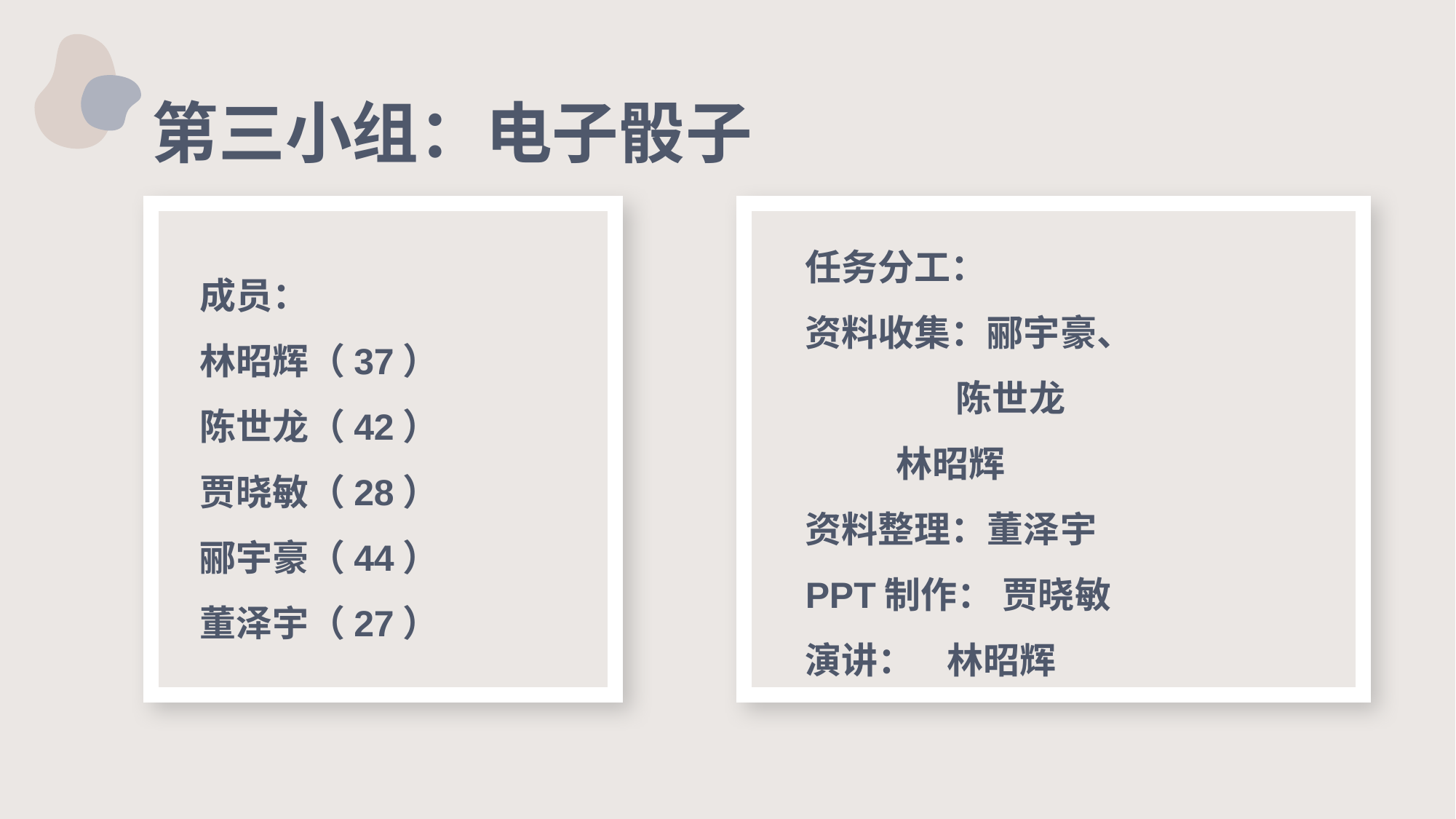

第三小组：电子骰子

成员：
林昭辉（37）
陈世龙（42）
贾晓敏（28）
郦宇豪（44）
董泽宇（27）

任务分工：
资料收集：郦宇豪、
	    陈世龙
          林昭辉
资料整理：董泽宇
PPT制作： 贾晓敏
演讲：    林昭辉